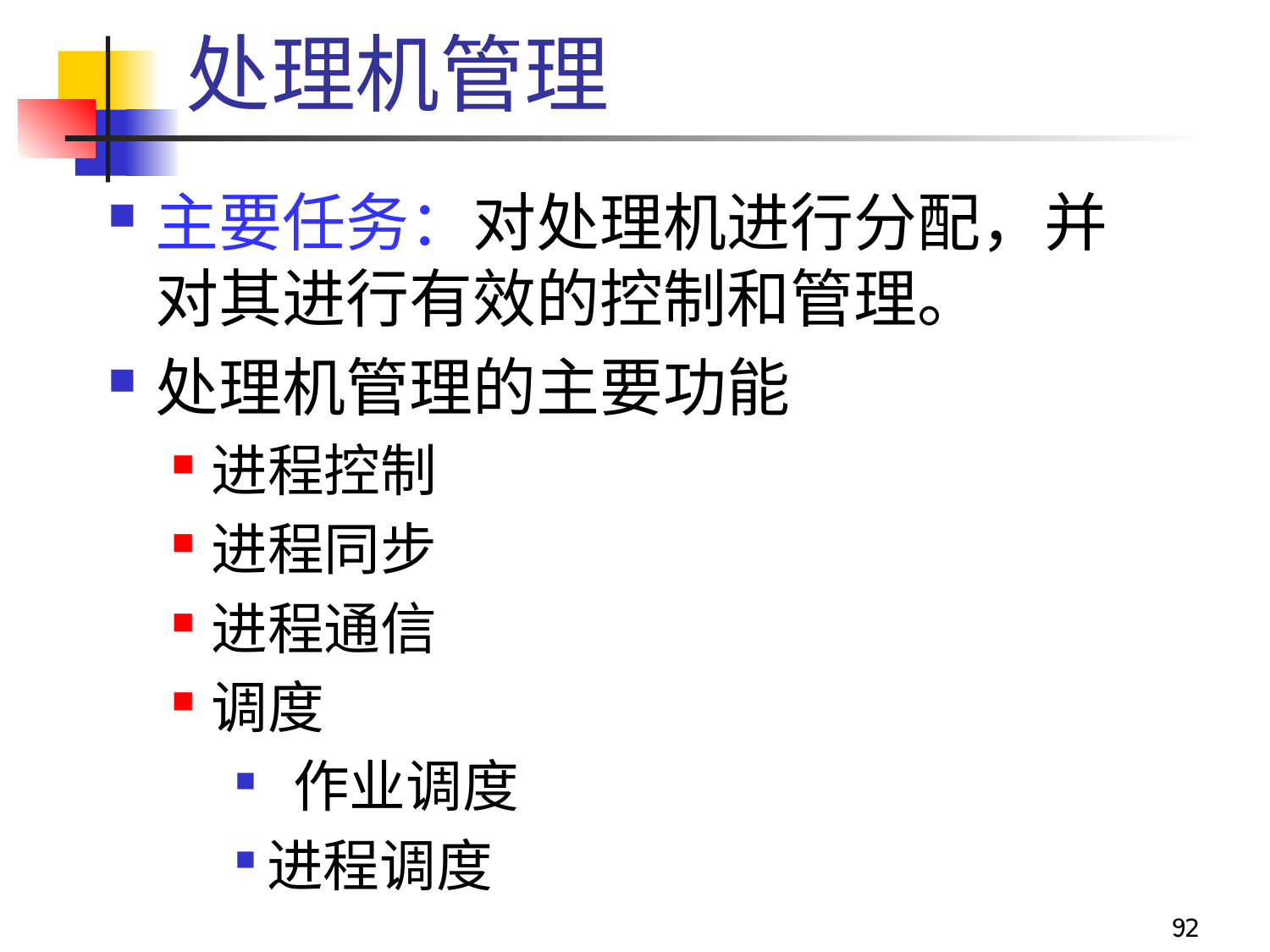

处理机管理
主要任务：对处理机进行分配，并对其进行有效的控制和管理。
处理机管理的主要功能
进程控制
进程同步
进程通信
调度
 作业调度
进程调度
92